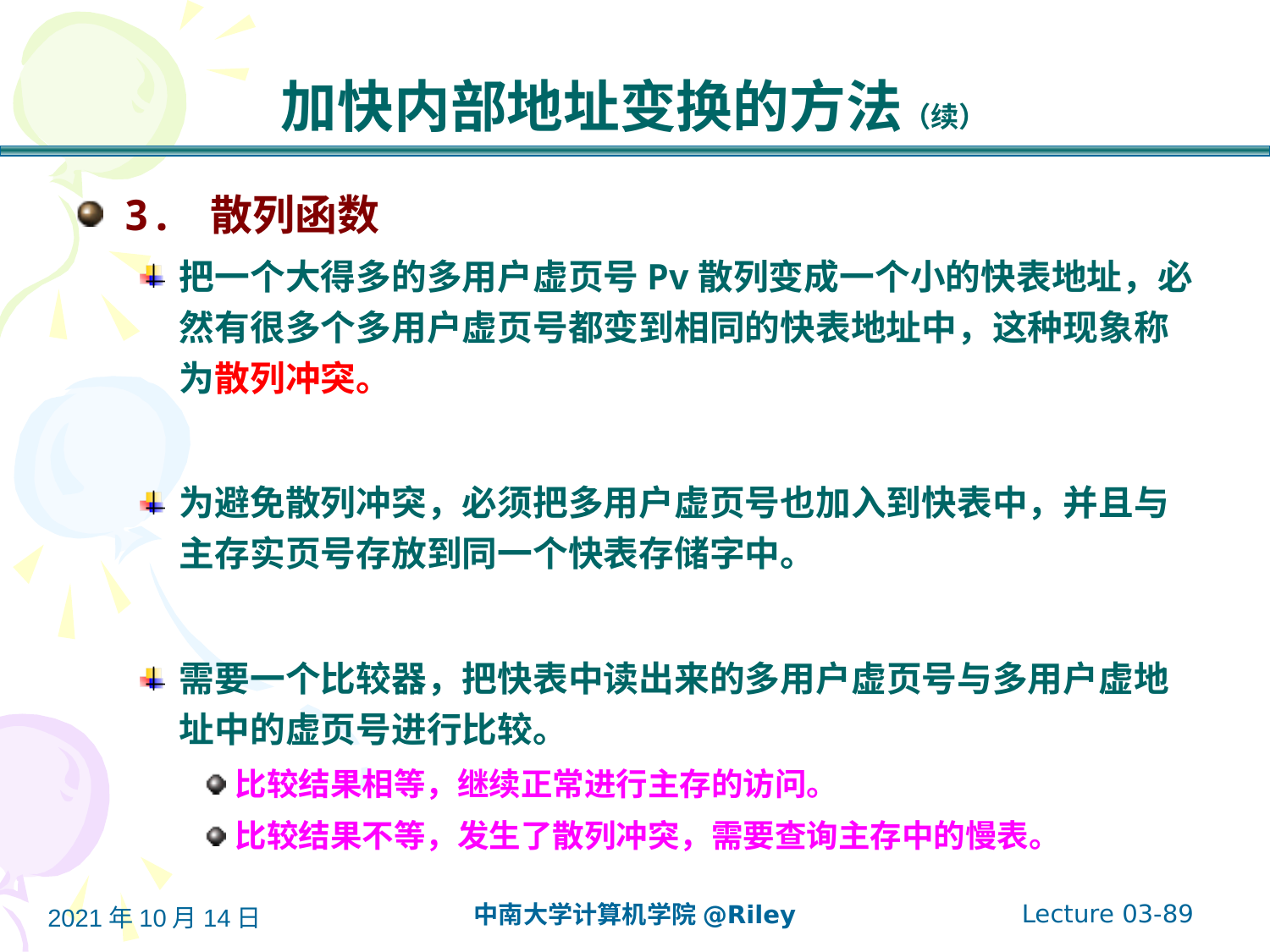

# 加快内部地址变换的方法（续）
3. 散列函数
把一个大得多的多用户虚页号Pv散列变成一个小的快表地址，必然有很多个多用户虚页号都变到相同的快表地址中，这种现象称为散列冲突。

为避免散列冲突，必须把多用户虚页号也加入到快表中，并且与主存实页号存放到同一个快表存储字中。

需要一个比较器，把快表中读出来的多用户虚页号与多用户虚地址中的虚页号进行比较。
比较结果相等，继续正常进行主存的访问。
比较结果不等，发生了散列冲突，需要查询主存中的慢表。
Lecture 03-89
中南大学计算机学院@Riley
2021年10月14日